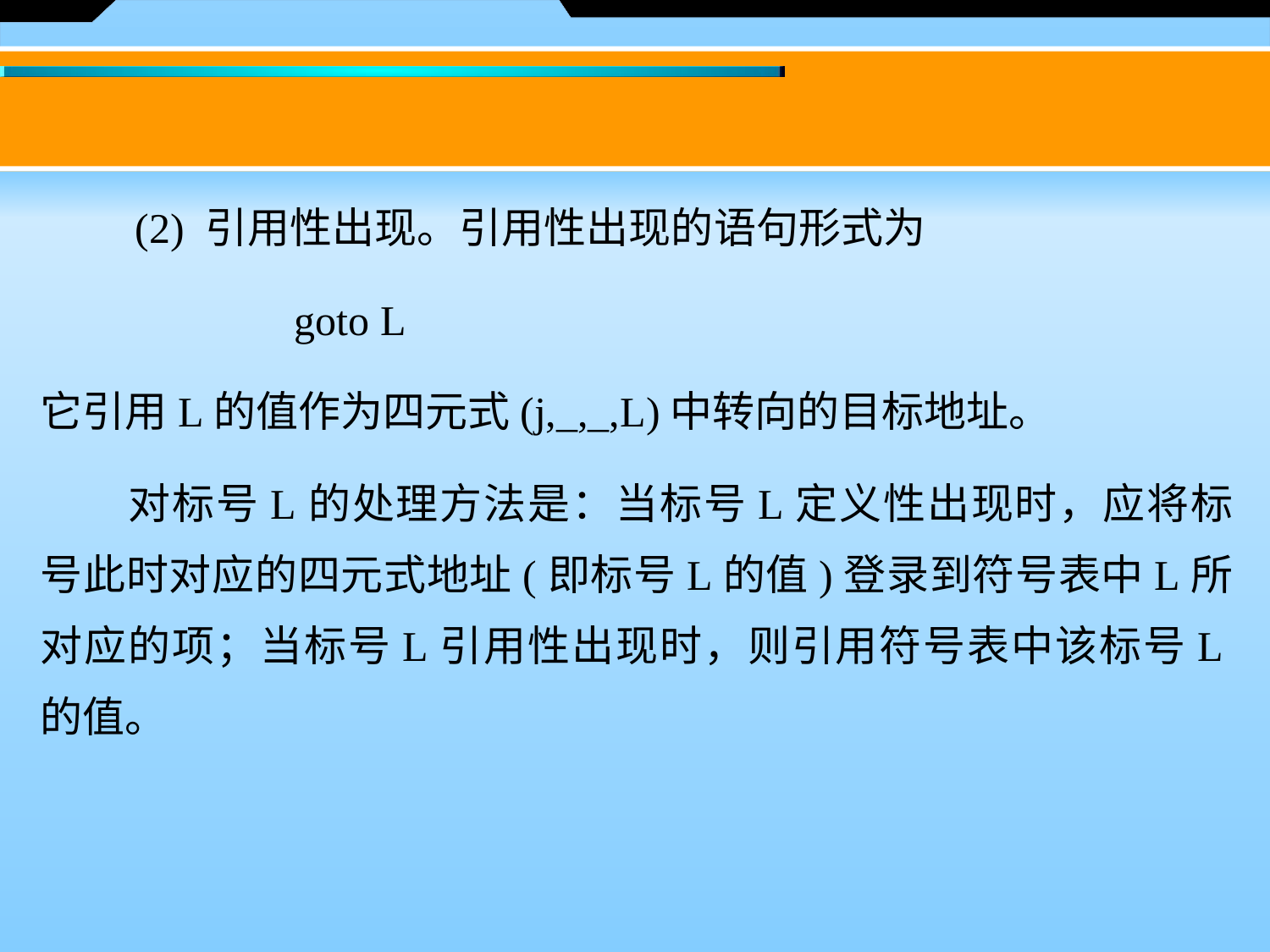

(2) 引用性出现。引用性出现的语句形式为
                      	goto L
它引用L的值作为四元式(j,_,_,L)中转向的目标地址。
　　对标号L的处理方法是：当标号L定义性出现时，应将标号此时对应的四元式地址(即标号L的值)登录到符号表中L所对应的项；当标号L引用性出现时，则引用符号表中该标号L的值。